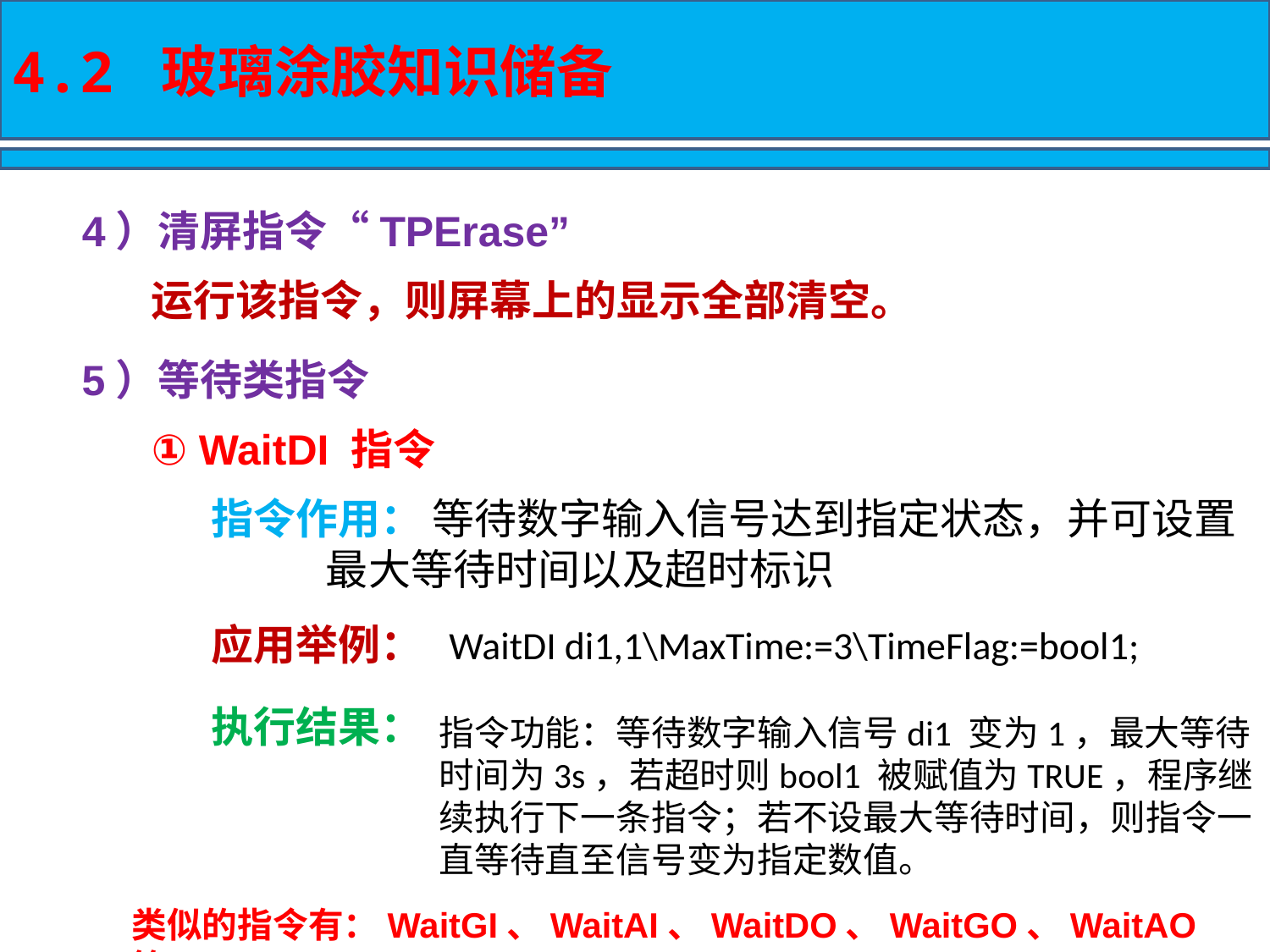

4.2 玻璃涂胶知识储备

4）清屏指令“TPErase”
运行该指令，则屏幕上的显示全部清空。
5）等待类指令
① WaitDI 指令
指令作用： 等待数字输入信号达到指定状态，并可设置
           最大等待时间以及超时标识

应用举例：
WaitDI di1,1\MaxTime:=3\TimeFlag:=bool1;
执行结果：
指令功能：等待数字输入信号di1 变为1，最大等待时间为3s，若超时则bool1 被赋值为TRUE，程序继续执行下一条指令；若不设最大等待时间，则指令一直等待直至信号变为指定数值。
类似的指令有：WaitGI、WaitAI、WaitDO、WaitGO、WaitAO 等